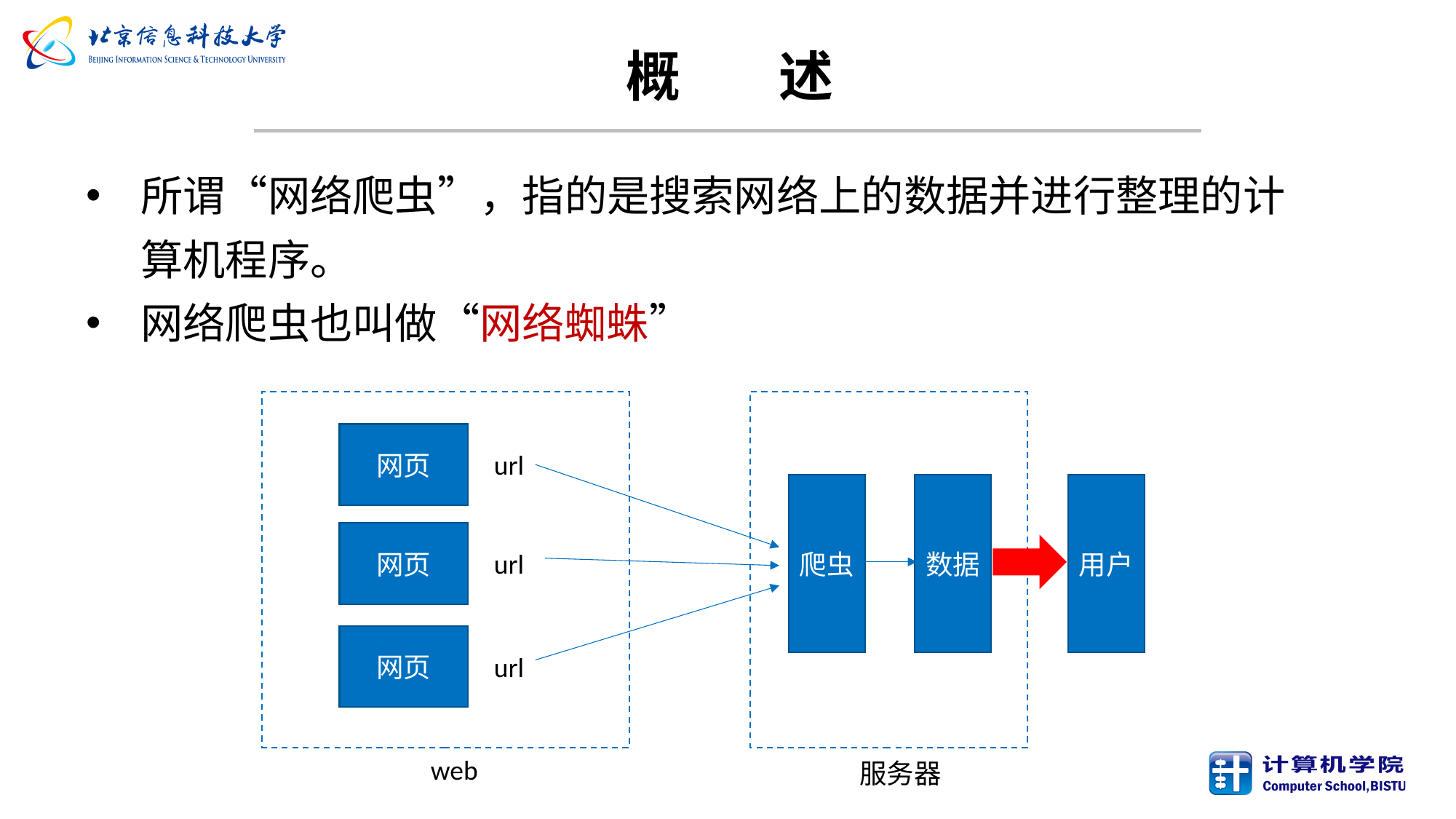

# 概        述
所谓“网络爬虫”，指的是搜索网络上的数据并进行整理的计算机程序。
网络爬虫也叫做“网络蜘蛛”

网页
url
爬虫
数据
用户
网页

url
网页
url
web
服务器